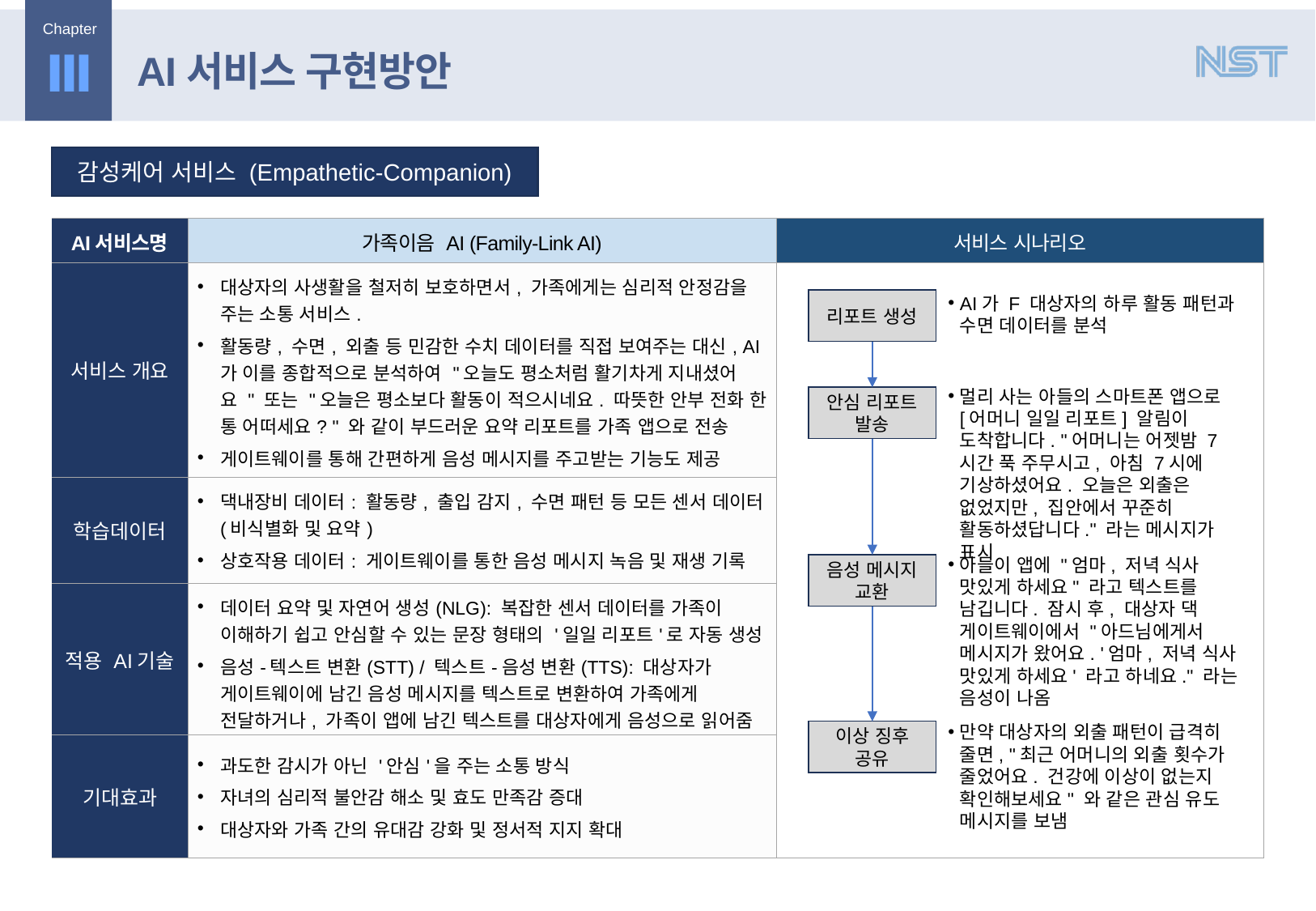

Ⅲ
AI서비스 구현방안
감성케어 서비스 (Empathetic-Companion)
| AI서비스명 | 가족이음 AI (Family-Link AI) | 서비스 시나리오 |
| --- | --- | --- |
| 서비스 개요 | 대상자의 사생활을 철저히 보호하면서, 가족에게는 심리적 안정감을 주는 소통 서비스. 활동량, 수면, 외출 등 민감한 수치 데이터를 직접 보여주는 대신, AI가 이를 종합적으로 분석하여 "오늘도 평소처럼 활기차게 지내셨어요 " 또는 "오늘은 평소보다 활동이 적으시네요. 따뜻한 안부 전화 한 통 어떠세요? " 와 같이 부드러운 요약 리포트를 가족 앱으로 전송 게이트웨이를 통해 간편하게 음성 메시지를 주고받는 기능도 제공 |  |
| 학습데이터 | 댁내장비 데이터: 활동량, 출입 감지, 수면 패턴 등 모든 센서 데이터(비식별화 및 요약) 상호작용 데이터: 게이트웨이를 통한 음성 메시지 녹음 및 재생 기록 |  |
| 적용 AI기술 | 데이터 요약 및 자연어 생성(NLG): 복잡한 센서 데이터를 가족이 이해하기 쉽고 안심할 수 있는 문장 형태의 '일일 리포트'로 자동 생성 음성-텍스트 변환(STT) / 텍스트-음성 변환(TTS): 대상자가 게이트웨이에 남긴 음성 메시지를 텍스트로 변환하여 가족에게 전달하거나, 가족이 앱에 남긴 텍스트를 대상자에게 음성으로 읽어줌 |  |
| 기대효과 | 과도한 감시가 아닌 '안심'을 주는 소통 방식 자녀의 심리적 불안감 해소 및 효도 만족감 증대 대상자와 가족 간의 유대감 강화 및 정서적 지지 확대 |  |
AI가 F 대상자의 하루 활동 패턴과 수면 데이터를 분석
리포트 생성
멀리 사는 아들의 스마트폰 앱으로 [어머니 일일 리포트] 알림이 도착합니다. "어머니는 어젯밤 7시간 푹 주무시고, 아침 7시에 기상하셨어요. 오늘은 외출은 없었지만, 집안에서 꾸준히 활동하셨답니다." 라는 메시지가 표시
안심 리포트 발송
아들이 앱에 "엄마, 저녁 식사 맛있게 하세요" 라고 텍스트를 남깁니다. 잠시 후, 대상자 댁 게이트웨이에서 "아드님에게서 메시지가 왔어요. '엄마, 저녁 식사 맛있게 하세요' 라고 하네요." 라는 음성이 나옴
음성 메시지 교환
만약 대상자의 외출 패턴이 급격히 줄면, "최근 어머니의 외출 횟수가 줄었어요. 건강에 이상이 없는지 확인해보세요" 와 같은 관심 유도 메시지를 보냄
이상 징후 공유